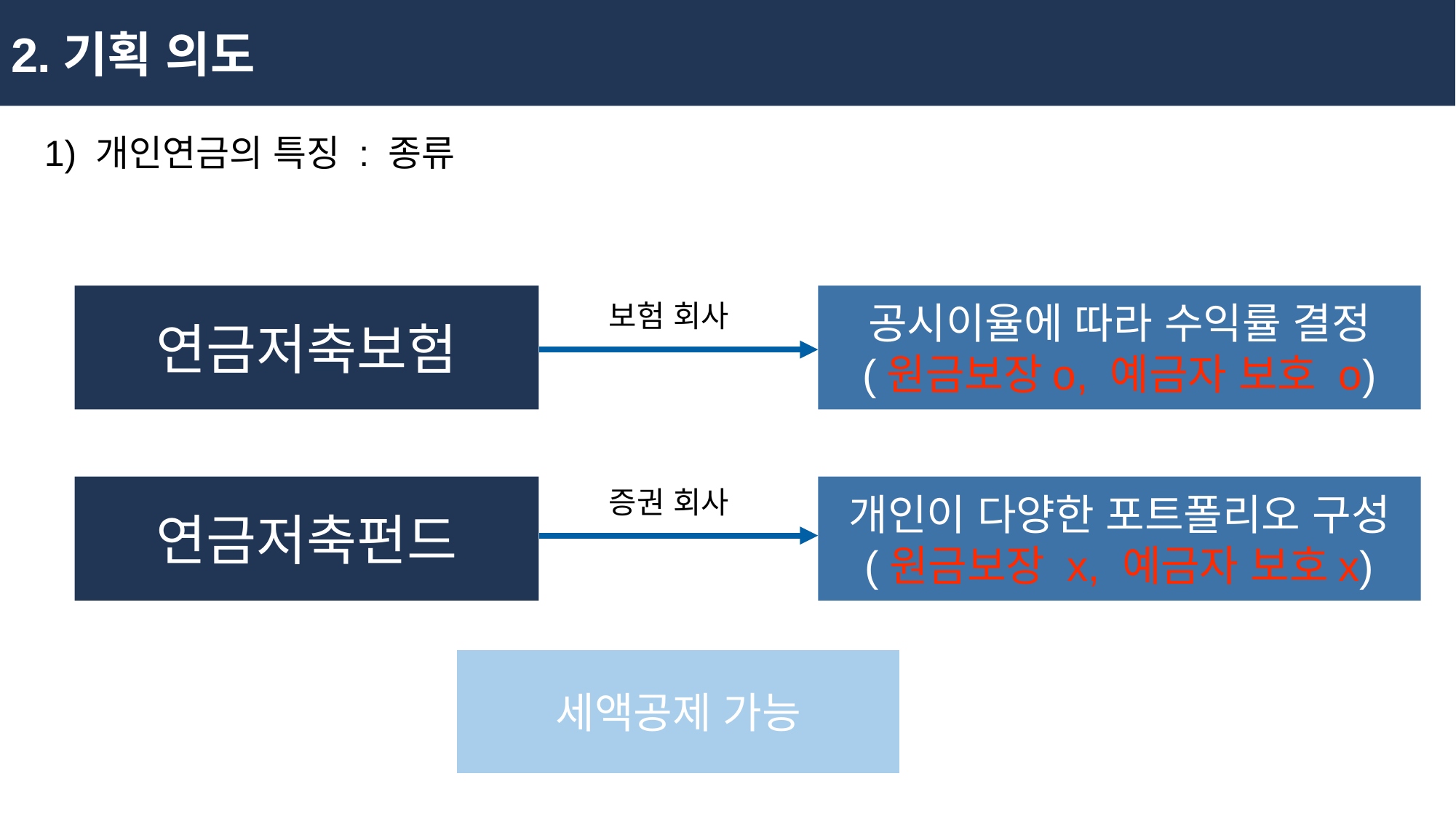

2.기획 의도
1) 개인연금의 특징 : 종류
연금저축보험
공시이율에 따라 수익률 결정
(원금보장o, 예금자 보호 o)
보험 회사
연금저축펀드
개인이 다양한 포트폴리오 구성
(원금보장 x, 예금자 보호x)
증권 회사
세액공제 가능